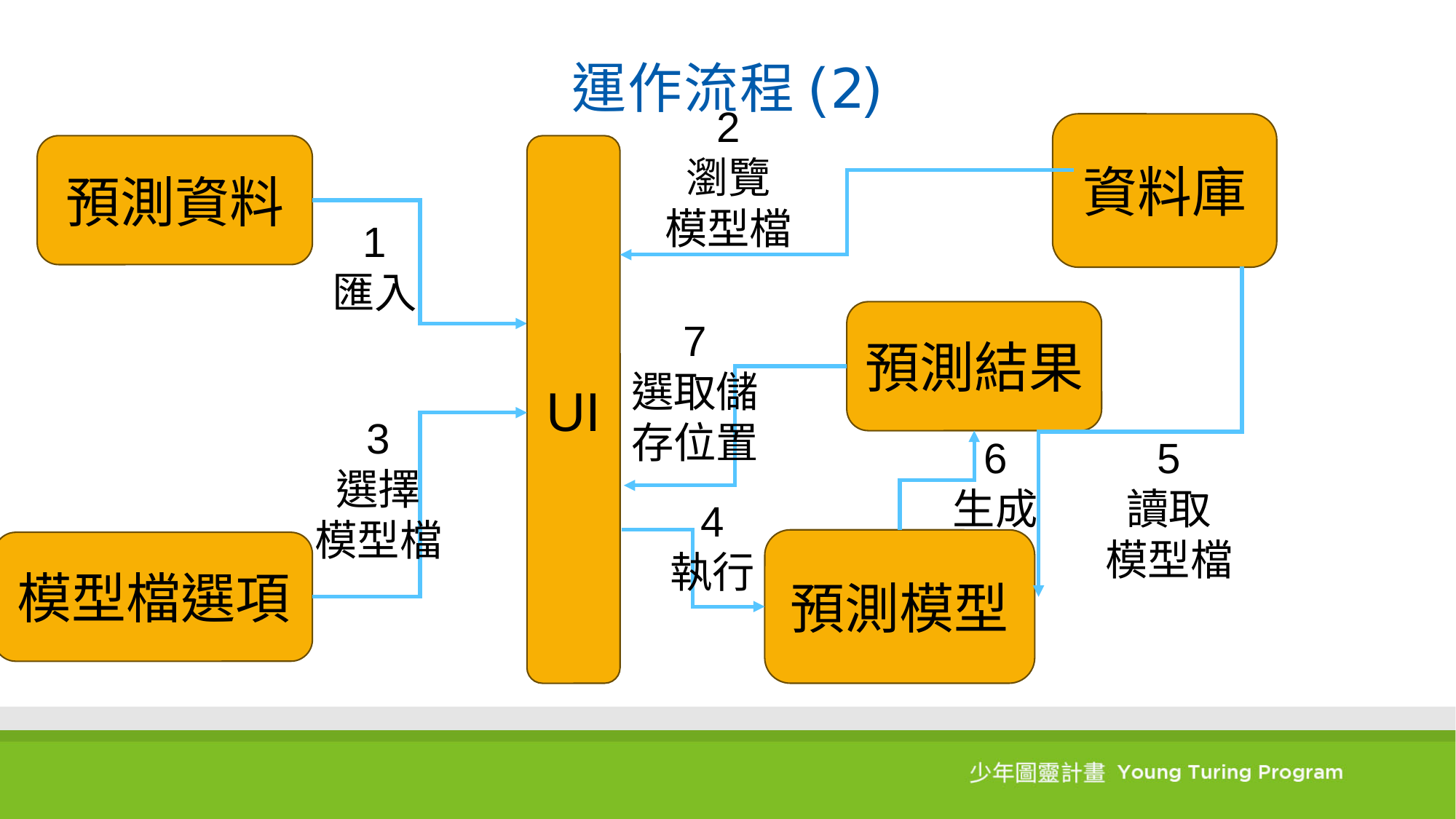

# 運作流程(2)
2
瀏覽
模型檔
資料庫
預測資料
UI
1
匯入
預測結果
7
選取儲存位置
3
選擇
模型檔
6
生成
5
讀取
模型檔
4
執行
預測模型
模型檔選項